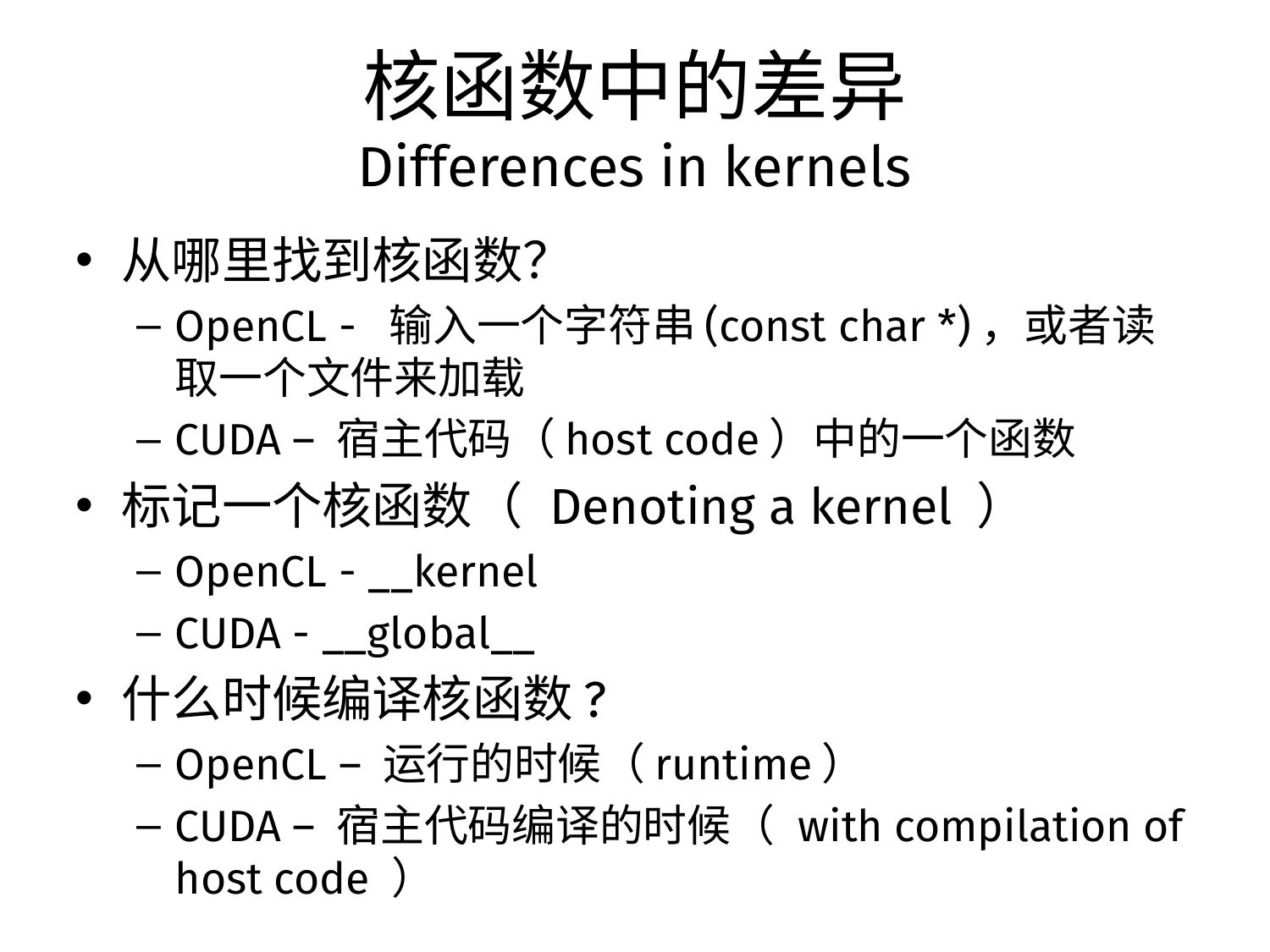

核函数中的差异
Differences in kernels
从哪里找到核函数？
OpenCL -  输入一个字符串(const char *)，或者读取一个文件来加载
CUDA – 宿主代码（host code）中的一个函数
标记一个核函数（ Denoting a kernel ）
OpenCL - __kernel
CUDA - __global__
什么时候编译核函数?
OpenCL – 运行的时候（runtime）
CUDA – 宿主代码编译的时候（ with compilation of host code ）